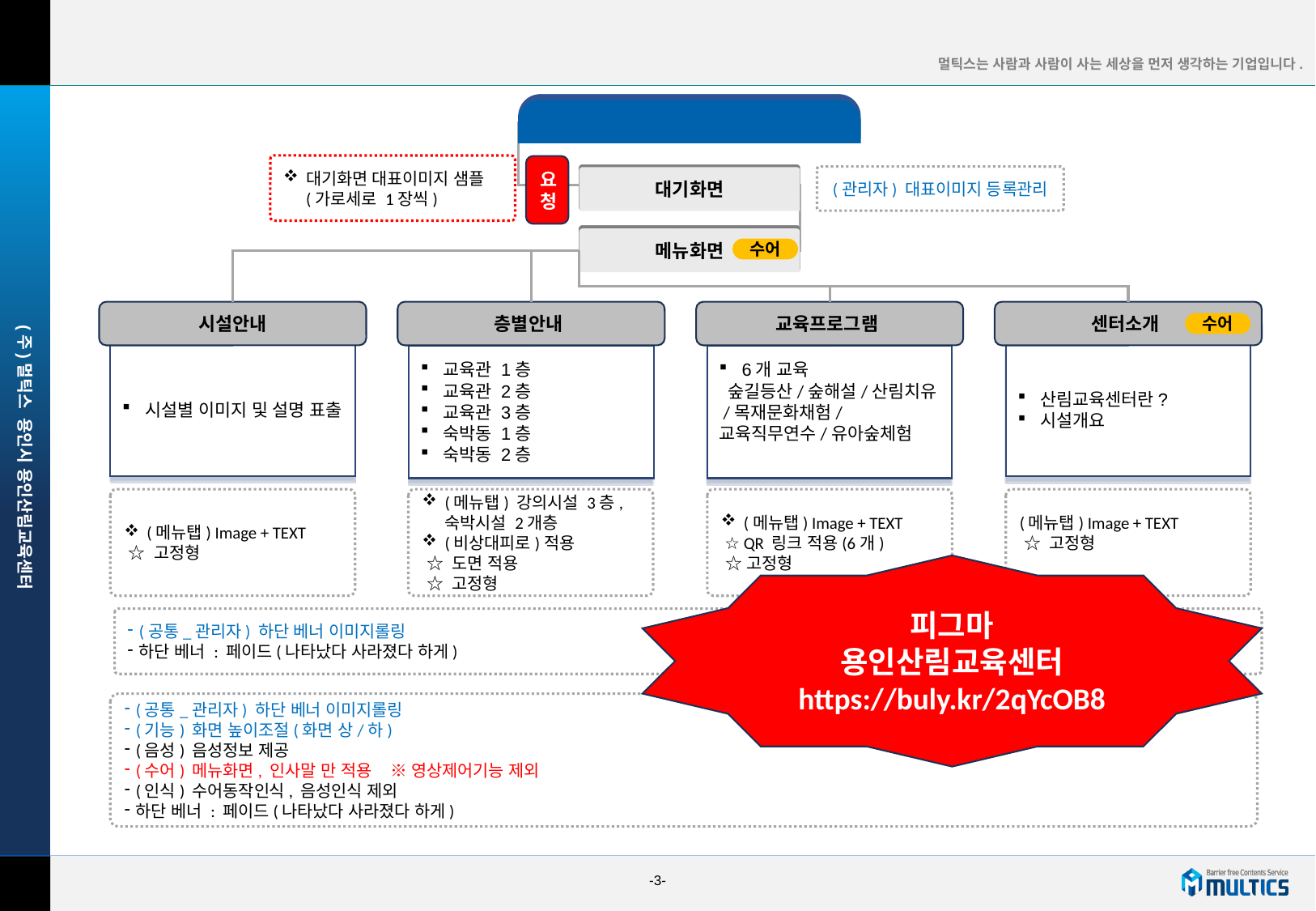

용인산림교육센터
대기화면 대표이미지 샘플(가로세로 1장씩)
요청
(관리자) 대표이미지 등록관리
대기화면
메뉴화면
수어
시설안내
시설별 이미지 및 설명 표출
층별안내
교육관 1층
교육관 2층
교육관 3층
숙박동 1층
숙박동 2층
교육프로그램
6개 교육
 숲길등산/숲해설/산림치유
 /목재문화채험/교육직무연수/유아숲체험

센터소개
산림교육센터란?
시설개요
수어
(메뉴탭) Image + TEXT
 ☆ 고정형
(메뉴탭) 강의시설 3층, 숙박시설 2개층
(비상대피로)적용
 ☆ 도면 적용
 ☆ 고정형
(메뉴탭) Image + TEXT
 ☆ QR 링크 적용(6개)
 ☆고정형
(메뉴탭) Image + TEXT
 ☆ 고정형

피그마
용인산림교육센터
https://buly.kr/2qYcOB8
(공통_관리자) 하단 베너 이미지롤링
하단 베너 : 페이드(나타났다 사라졌다 하게)
(공통_관리자) 하단 베너 이미지롤링
(기능) 화면 높이조절(화면 상/하)
(음성) 음성정보 제공
(수어) 메뉴화면, 인사말 만 적용    ※ 영상제어기능 제외
(인식) 수어동작인식, 음성인식 제외
하단 베너 : 페이드(나타났다 사라졌다 하게)